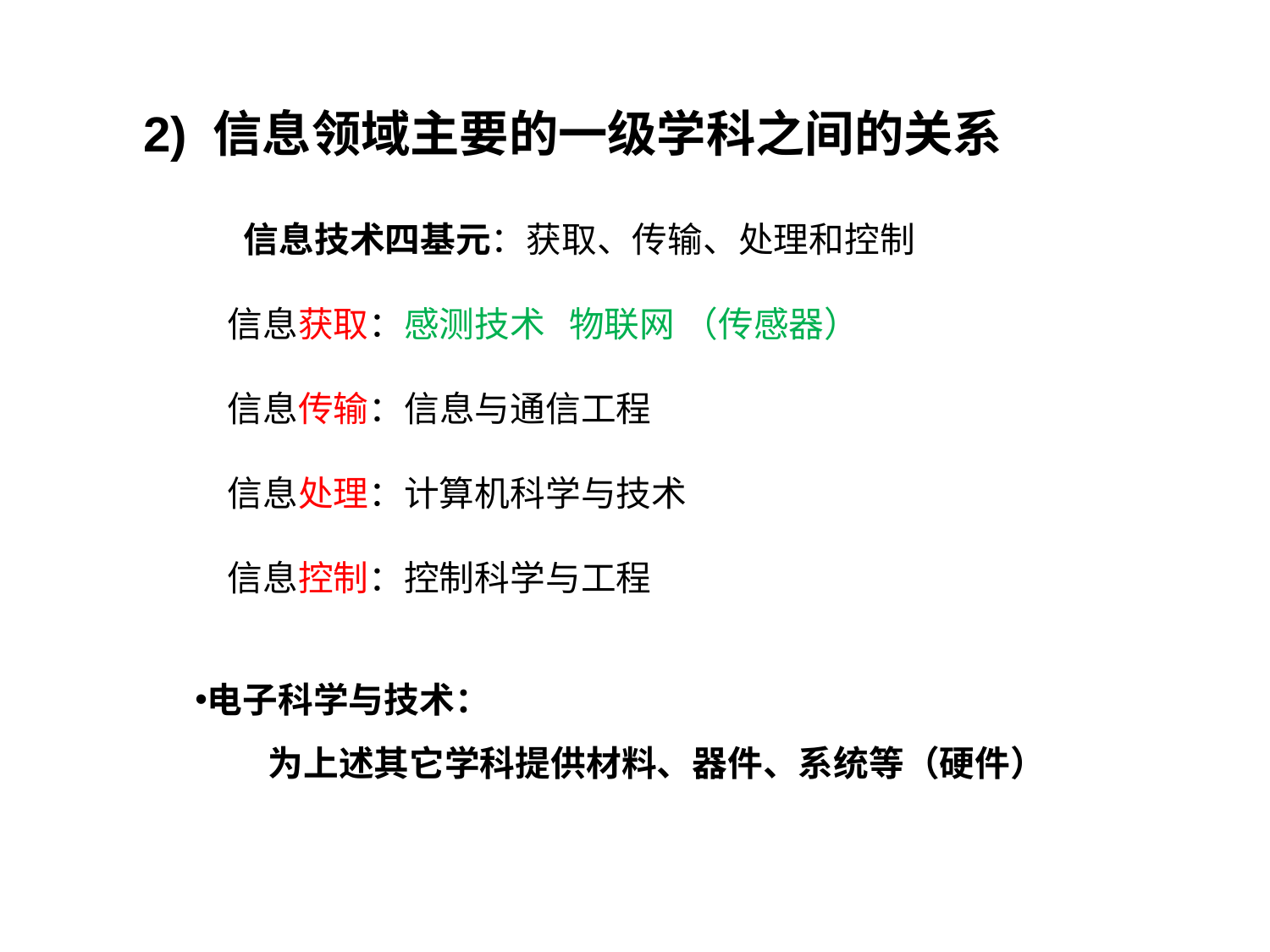

2) 信息领域主要的一级学科之间的关系
 信息技术四基元：获取、传输、处理和控制

信息获取：感测技术   物联网 （传感器）

信息传输：信息与通信工程

信息处理：计算机科学与技术

信息控制：控制科学与工程
电子科学与技术：
        为上述其它学科提供材料、器件、系统等（硬件）

24